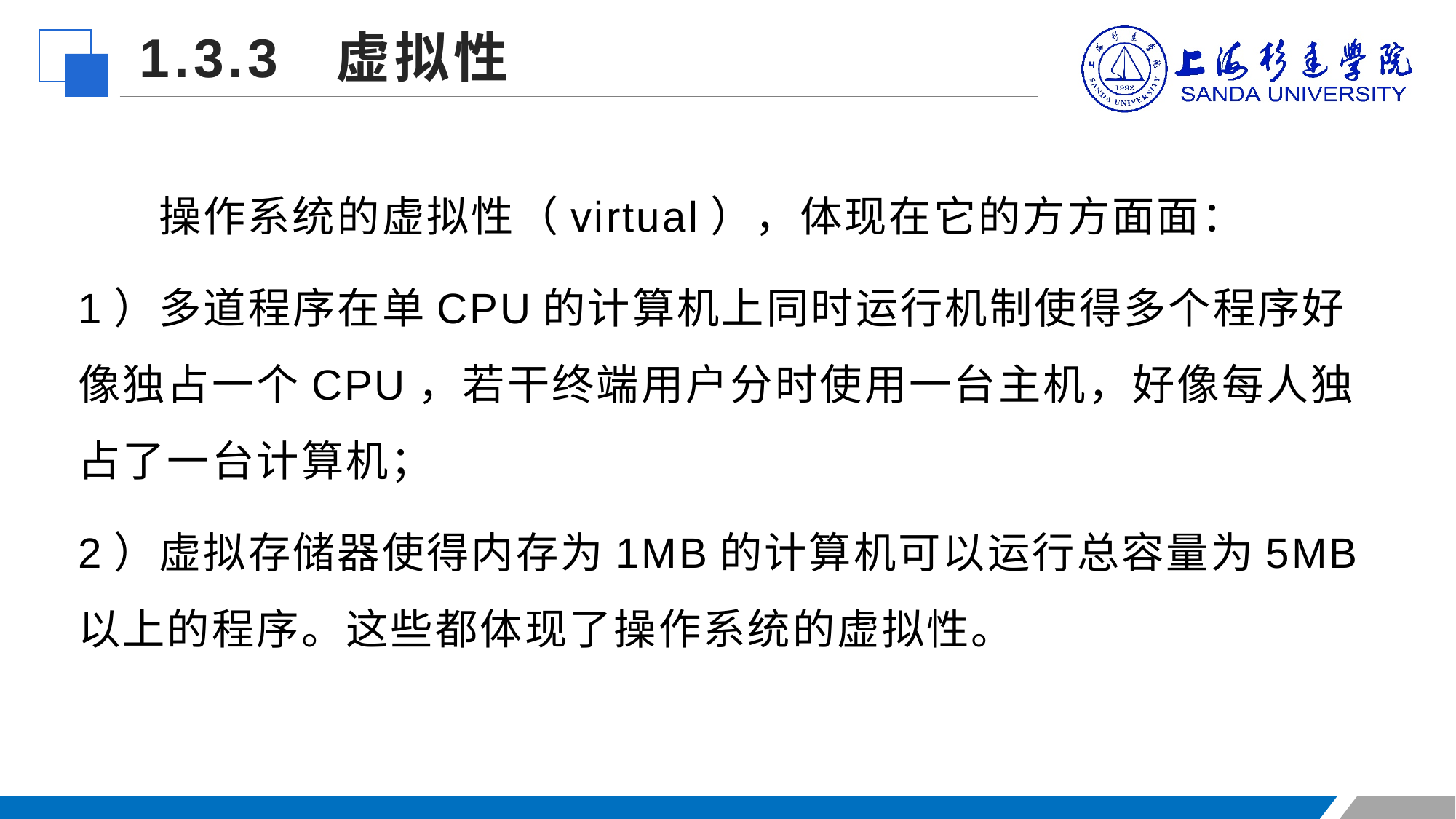

1.3.3  虚拟性
      操作系统的虚拟性（virtual），体现在它的方方面面：
1）多道程序在单CPU的计算机上同时运行机制使得多个程序好像独占一个CPU，若干终端用户分时使用一台主机，好像每人独占了一台计算机；
2）虚拟存储器使得内存为1MB的计算机可以运行总容量为5MB以上的程序。这些都体现了操作系统的虚拟性。